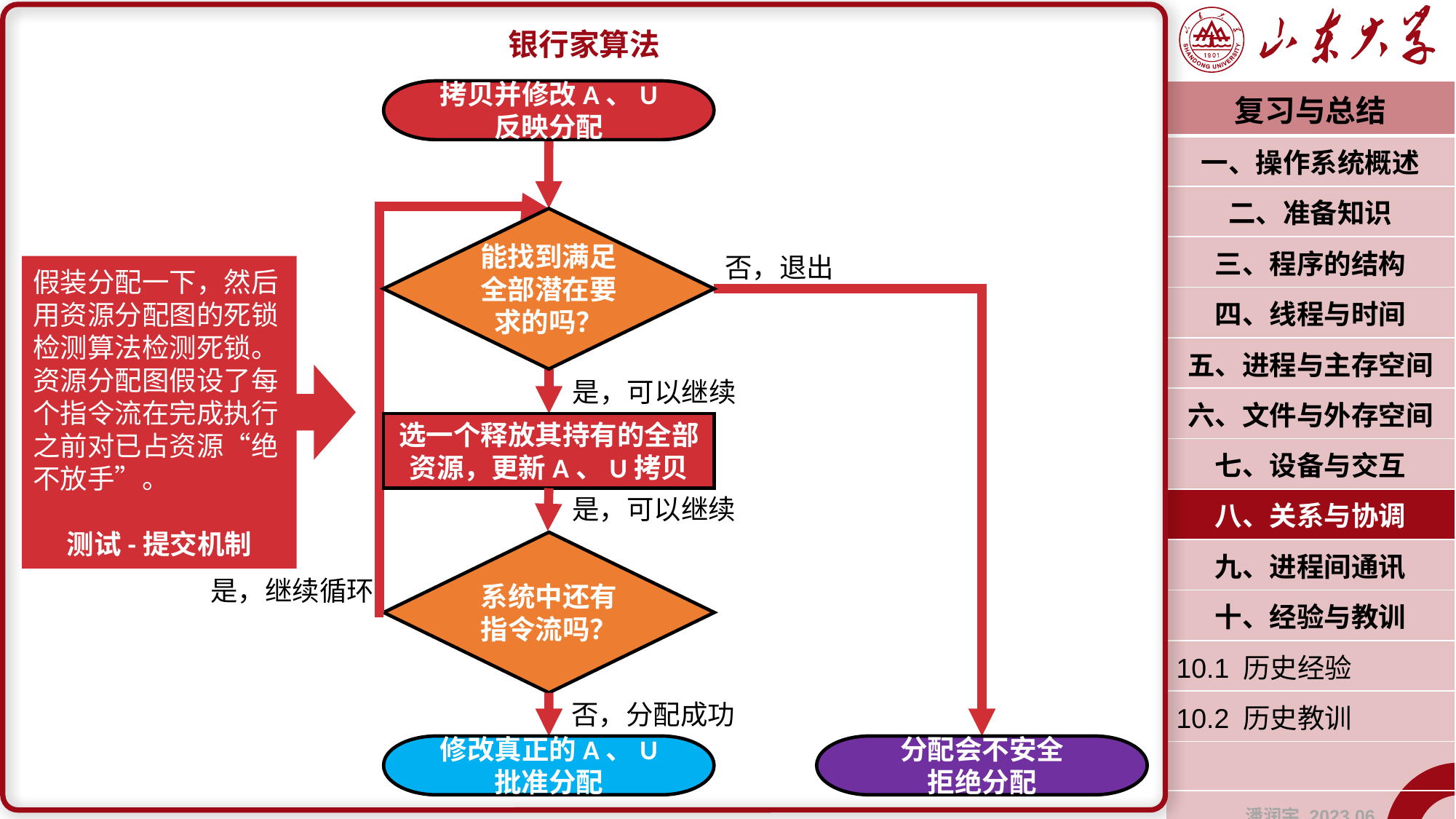

银行家算法
拷贝并修改A、U
反映分配
能找到满足全部潜在要求的吗？
否，退出
是，可以继续
选一个释放其持有的全部资源，更新A、U拷贝
是，可以继续
系统中还有指令流吗？
是，继续循环
否，分配成功
修改真正的A、U
批准分配
分配会不安全
拒绝分配
| 复习与总结 |
| --- |
| 一、操作系统概述 |
| 二、准备知识 |
| 三、程序的结构 |
| 四、线程与时间 |
| 五、进程与主存空间 |
| 六、文件与外存空间 |
| 七、设备与交互 |
| 八、关系与协调 |
| 九、进程间通讯 |
| 十、经验与教训 |
| 10.1 历史经验 |
| 10.2 历史教训 |
|  |
| 潘润宇 2023.06 |
假装分配一下，然后用资源分配图的死锁检测算法检测死锁。资源分配图假设了每个指令流在完成执行之前对已占资源“绝不放手”。

测试-提交机制